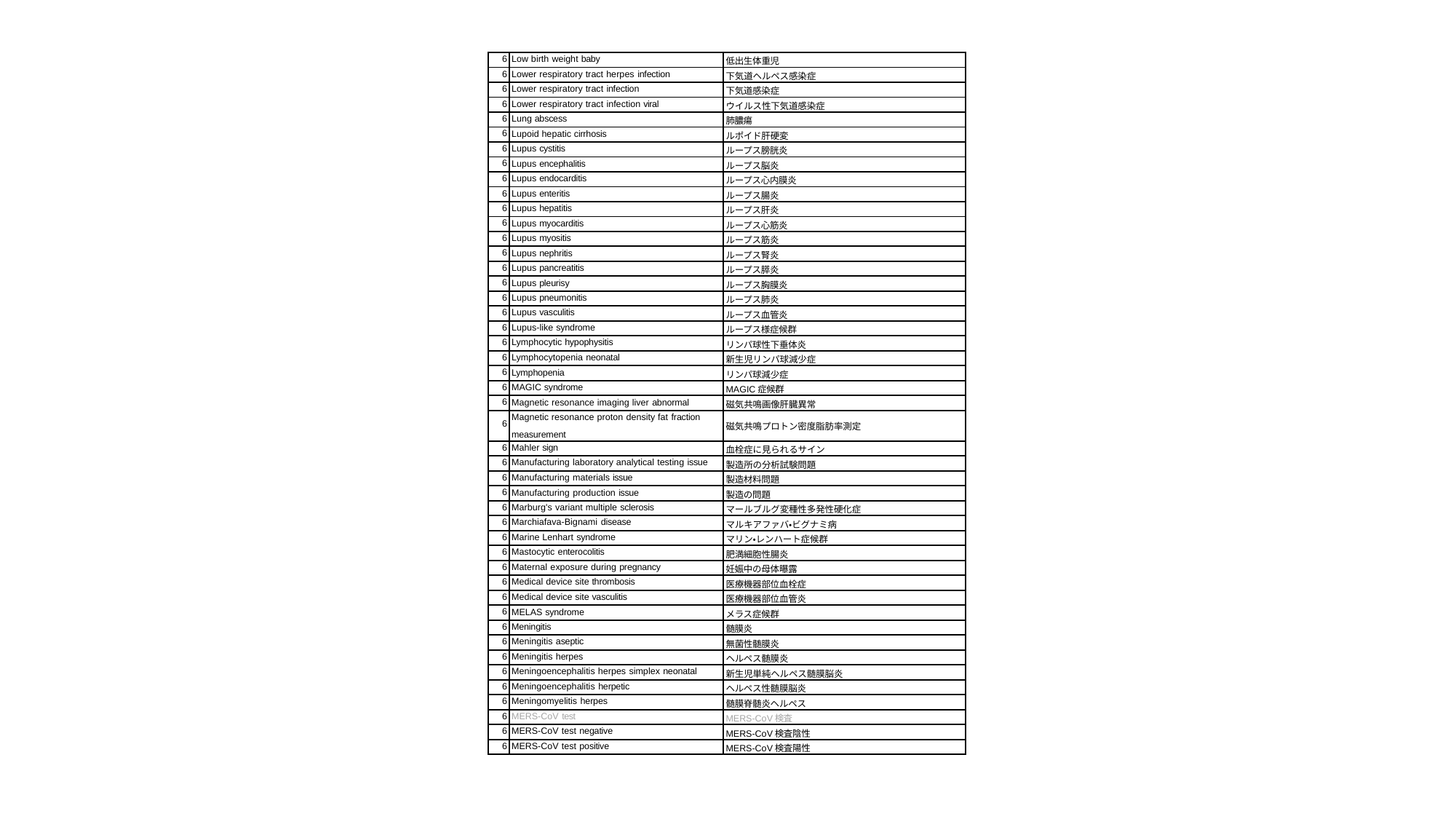

| 6 | Low birth weight baby | 低出生体重児 |
| --- | --- | --- |
| 6 | Lower respiratory tract herpes infection | 下気道ヘルペス感染症 |
| 6 | Lower respiratory tract infection | 下気道感染症 |
| 6 | Lower respiratory tract infection viral | ウイルス性下気道感染症 |
| 6 | Lung abscess | 肺膿瘍 |
| 6 | Lupoid hepatic cirrhosis | ルポイド肝硬変 |
| 6 | Lupus cystitis | ループス膀胱炎 |
| 6 | Lupus encephalitis | ループス脳炎 |
| 6 | Lupus endocarditis | ループス心内膜炎 |
| 6 | Lupus enteritis | ループス腸炎 |
| 6 | Lupus hepatitis | ループス肝炎 |
| 6 | Lupus myocarditis | ループス心筋炎 |
| 6 | Lupus myositis | ループス筋炎 |
| 6 | Lupus nephritis | ループス腎炎 |
| 6 | Lupus pancreatitis | ループス膵炎 |
| 6 | Lupus pleurisy | ループス胸膜炎 |
| 6 | Lupus pneumonitis | ループス肺炎 |
| 6 | Lupus vasculitis | ループス血管炎 |
| 6 | Lupus-like syndrome | ループス様症候群 |
| 6 | Lymphocytic hypophysitis | リンパ球性下垂体炎 |
| 6 | Lymphocytopenia neonatal | 新生児リンパ球減少症 |
| 6 | Lymphopenia | リンパ球減少症 |
| 6 | MAGIC syndrome | MAGIC症候群 |
| 6 | Magnetic resonance imaging liver abnormal | 磁気共鳴画像肝臓異常 |
| 6 | Magnetic resonance proton density fat fraction measurement | 磁気共鳴プロトン密度脂肪率測定 |
| 6 | Mahler sign | 血栓症に見られるサイン |
| 6 | Manufacturing laboratory analytical testing issue | 製造所の分析試験問題 |
| 6 | Manufacturing materials issue | 製造材料問題 |
| 6 | Manufacturing production issue | 製造の問題 |
| 6 | Marburg's variant multiple sclerosis | マールブルグ変種性多発性硬化症 |
| 6 | Marchiafava-Bignami disease | マルキアファバ・ビグナミ病 |
| 6 | Marine Lenhart syndrome | マリン・レンハート症候群 |
| 6 | Mastocytic enterocolitis | 肥満細胞性腸炎 |
| 6 | Maternal exposure during pregnancy | 妊娠中の母体曝露 |
| 6 | Medical device site thrombosis | 医療機器部位血栓症 |
| 6 | Medical device site vasculitis | 医療機器部位血管炎 |
| 6 | MELAS syndrome | メラス症候群 |
| 6 | Meningitis | 髄膜炎 |
| 6 | Meningitis aseptic | 無菌性髄膜炎 |
| 6 | Meningitis herpes | ヘルペス髄膜炎 |
| 6 | Meningoencephalitis herpes simplex neonatal | 新生児単純ヘルペス髄膜脳炎 |
| 6 | Meningoencephalitis herpetic | ヘルペス性髄膜脳炎 |
| 6 | Meningomyelitis herpes | 髄膜脊髄炎ヘルペス |
| 6 | MERS-CoV test | MERS-CoV検査 |
| 6 | MERS-CoV test negative | MERS-CoV検査陰性 |
| 6 | MERS-CoV test positive | MERS-CoV検査陽性 |
109 / 29 ページ